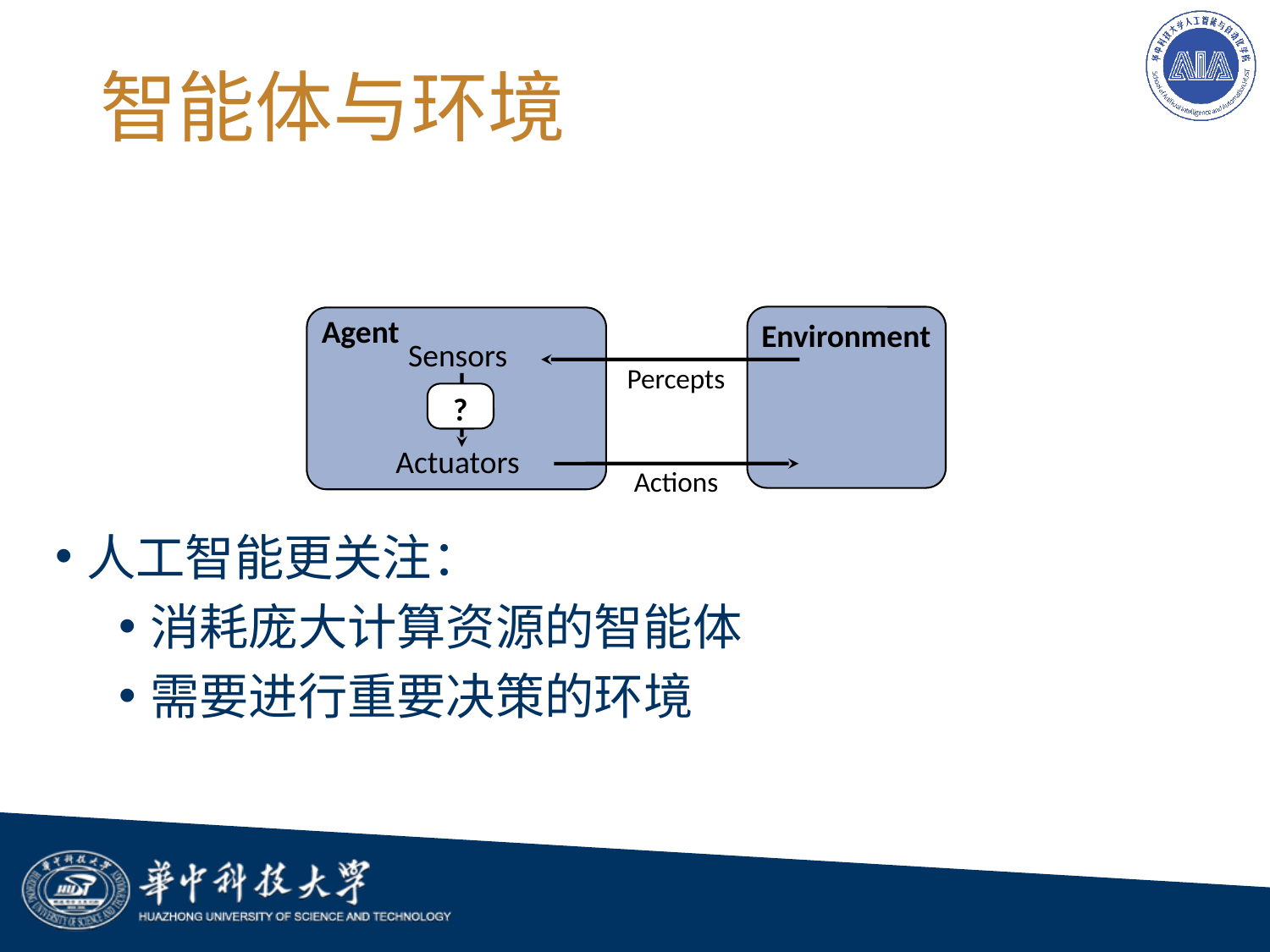

# 智能体与环境

Agent
Environment
Sensors
Actuators

Percepts

?

Actions
人工智能更关注：
消耗庞大计算资源的智能体
需要进行重要决策的环境